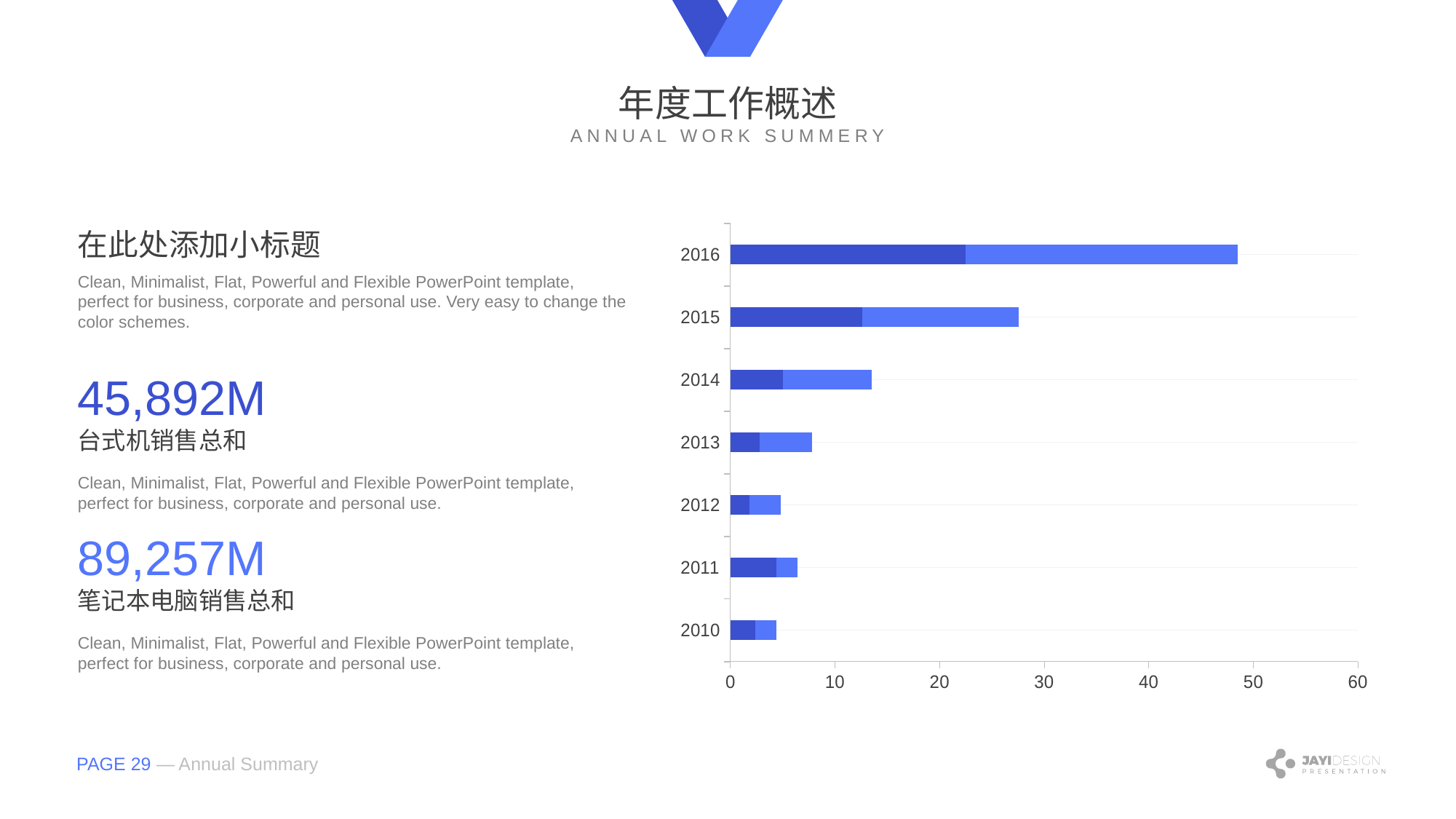

年度工作概述
ANNUAL WORK SUMMERY

### Chart

| Category | Series 2 | Series 3 |
|---|---|---|
| 2010 | 2.4 | 2.0 |
| 2011 | 4.4 | 2.0 |
| 2012 | 1.8 | 3.0 |
| 2013 | 2.8 | 5.0 |
| 2014 | 5.0 | 8.5 |
| 2015 | 12.6 | 15.0 |
| 2016 | 22.5 | 26.0 |
e7d195523061f1c0cef09ac28eaae964ec9988a5cce77c8b8C1E4685C6E6B40CD7615480512384A61EE159C6FE0045D14B61E85D0A95589D558B81FFC809322ACC20DC2254D928200A3EA0841B8B1814961BE795024DFDEF45878460D5EEC04B3DB4C246007153409DEDE37CA726A66AF19B77CE744E11CADCFB09B3408DEC1F688348922E38CCEE
在此处添加小标题
Clean, Minimalist, Flat, Powerful and Flexible PowerPoint template, perfect for business, corporate and personal use. Very easy to change the color schemes.
45,892M
台式机销售总和
Clean, Minimalist, Flat, Powerful and Flexible PowerPoint template, perfect for business, corporate and personal use.
89,257M
笔记本电脑销售总和
Clean, Minimalist, Flat, Powerful and Flexible PowerPoint template, perfect for business, corporate and personal use.